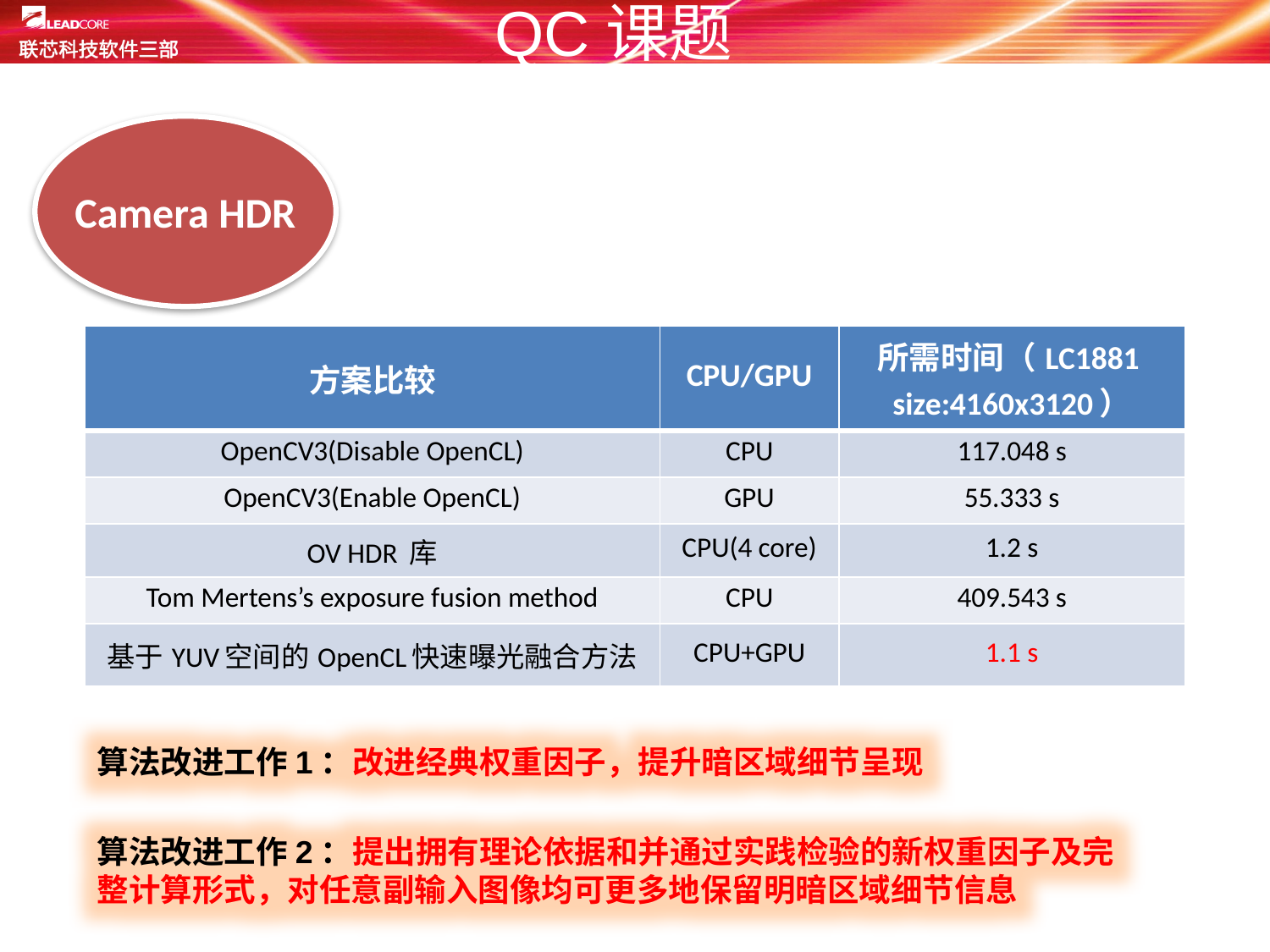

# QC课题
Camera HDR
| 方案比较 | CPU/GPU | 所需时间（LC1881 size:4160x3120） |
| --- | --- | --- |
| OpenCV3(Disable OpenCL) | CPU | 117.048 s |
| OpenCV3(Enable OpenCL) | GPU | 55.333 s |
| OV HDR 库 | CPU(4 core) | 1.2 s |
| Tom Mertens’s exposure fusion method | CPU | 409.543 s |
| 基于YUV空间的OpenCL快速曝光融合方法 | CPU+GPU | 1.1 s |
算法改进工作1：改进经典权重因子，提升暗区域细节呈现
算法改进工作2：提出拥有理论依据和并通过实践检验的新权重因子及完整计算形式，对任意副输入图像均可更多地保留明暗区域细节信息